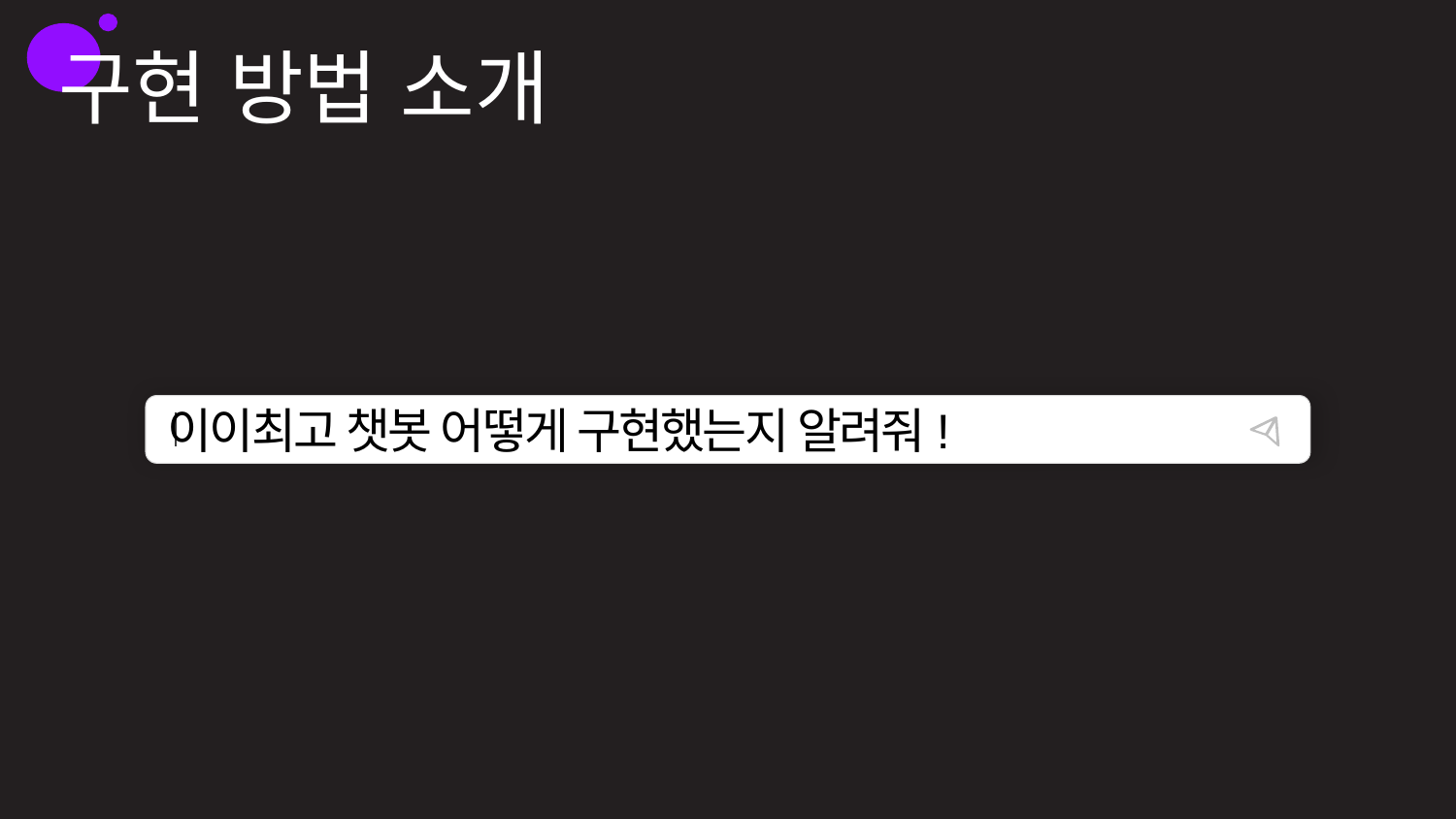

구현 방법 소개
이이최고 챗봇 어떻게 구현했는지 알려줘!